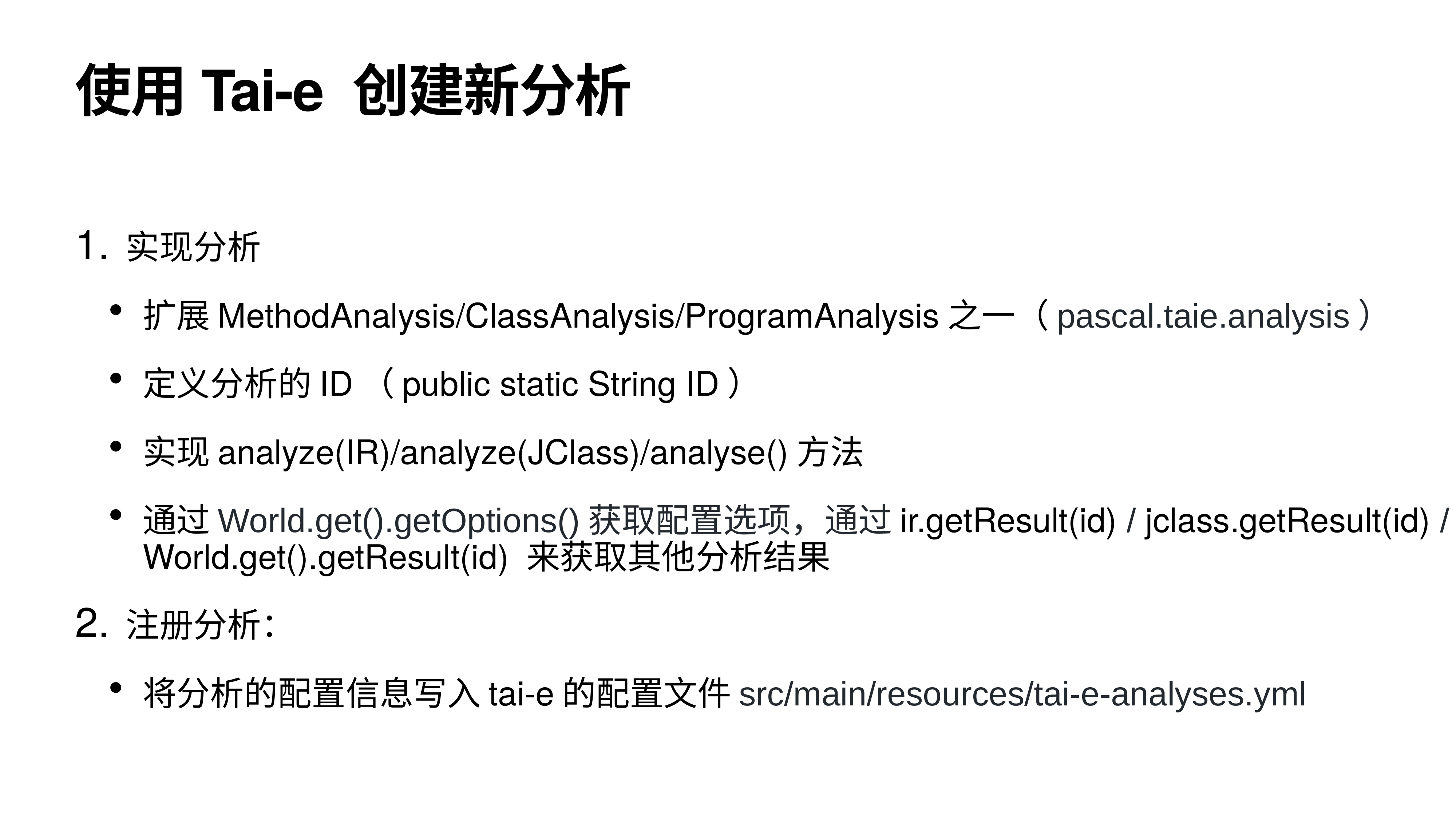

# 使用Tai-e 创建新分析

实现分析
扩展MethodAnalysis/ClassAnalysis/ProgramAnalysis之一（pascal.taie.analysis）
定义分析的ID（public static String ID）
实现analyze(IR)/analyze(JClass)/analyse()方法
通过World.get().getOptions()获取配置选项，通过ir.getResult(id) / jclass.getResult(id) / World.get().getResult(id) 来获取其他分析结果
注册分析：
将分析的配置信息写入tai-e的配置文件src/main/resources/tai-e-analyses.yml